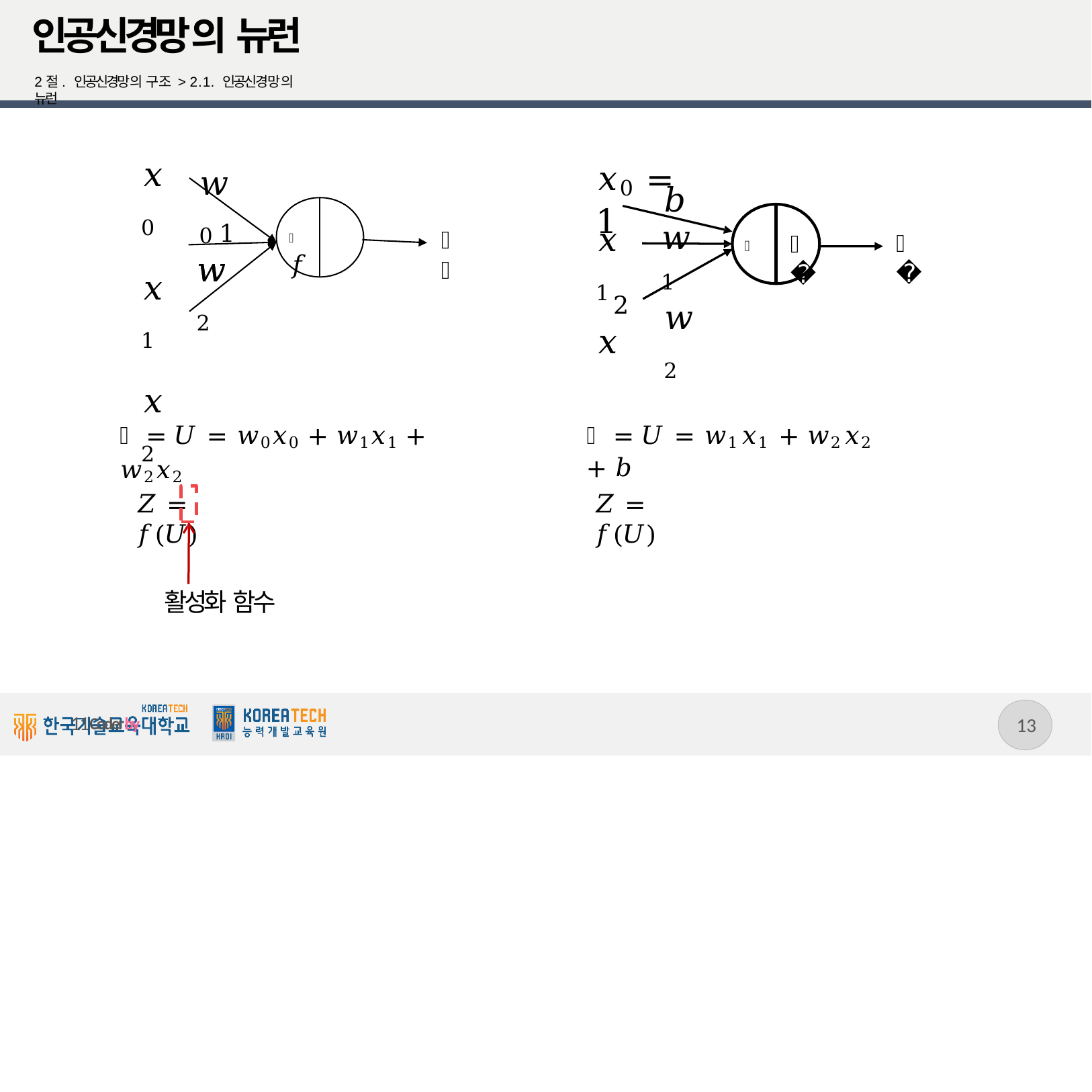

# 인공신경망의 뉴런
2절. 인공신경망의 구조 > 2.1. 인공신경망의 뉴런
𝑥0
𝑥1
𝑥2
𝑥0 = 1
𝑤0
𝑤

𝑏
𝑤1
𝑤2

𝑥1
𝑥

1
𝑤2
෍	𝑓
𝑍
𝑍
𝑓
෍

2
෍ = 𝑈 = 𝑤0𝑥0 + 𝑤1𝑥1 + 𝑤2𝑥2
෍ = 𝑈 = 𝑤1𝑥1  + 𝑤2𝑥2  + 𝑏

𝑍 = 𝑓(𝑈)
𝑍 = 𝑓(𝑈)
활성화 함수
13
11Coderby